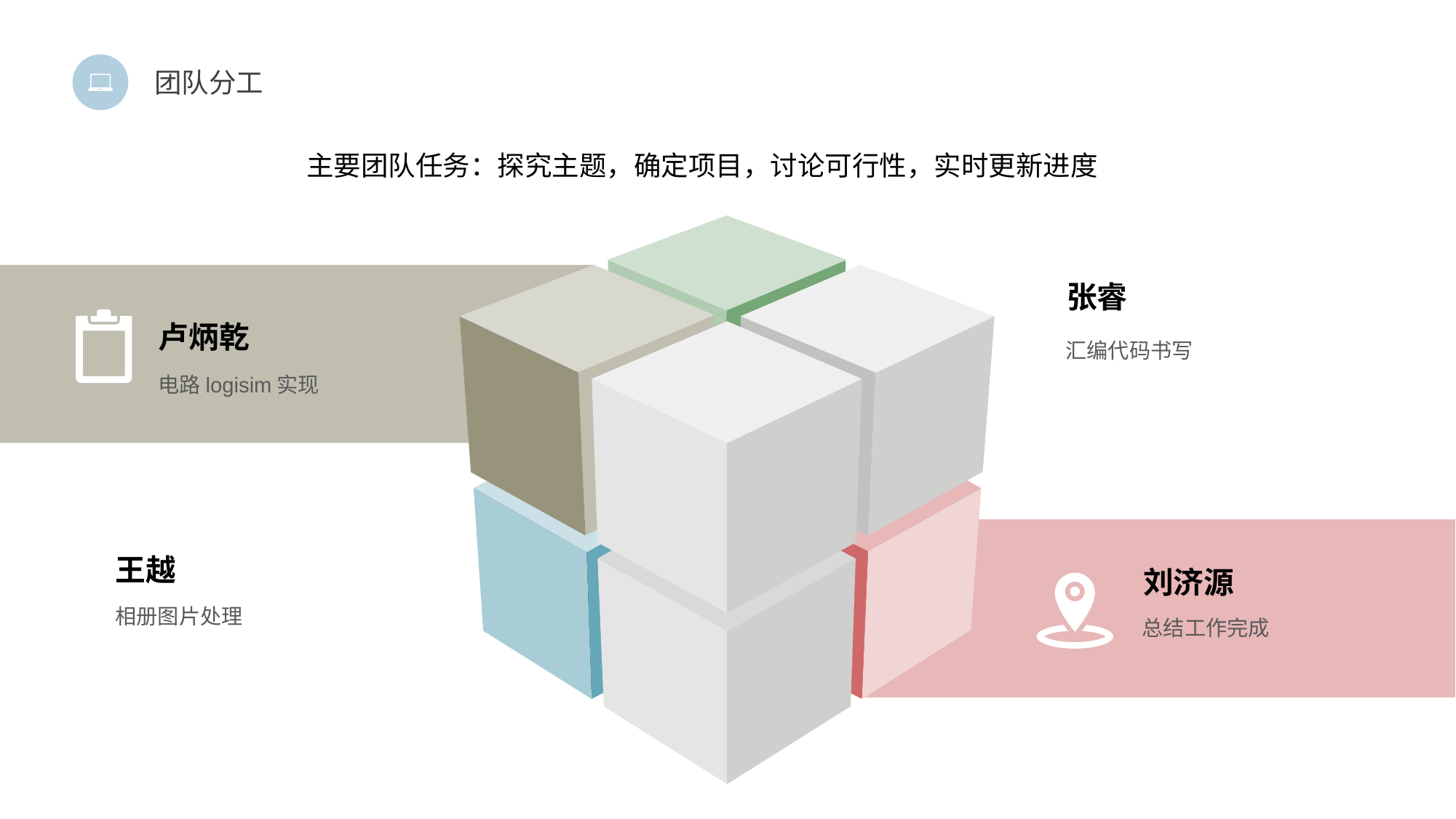

团队分工
主要团队任务：探究主题，确定项目，讨论可行性，实时更新进度

张睿
卢炳乾

汇编代码书写
电路logisim实现
王越
刘济源

相册图片处理
总结工作完成